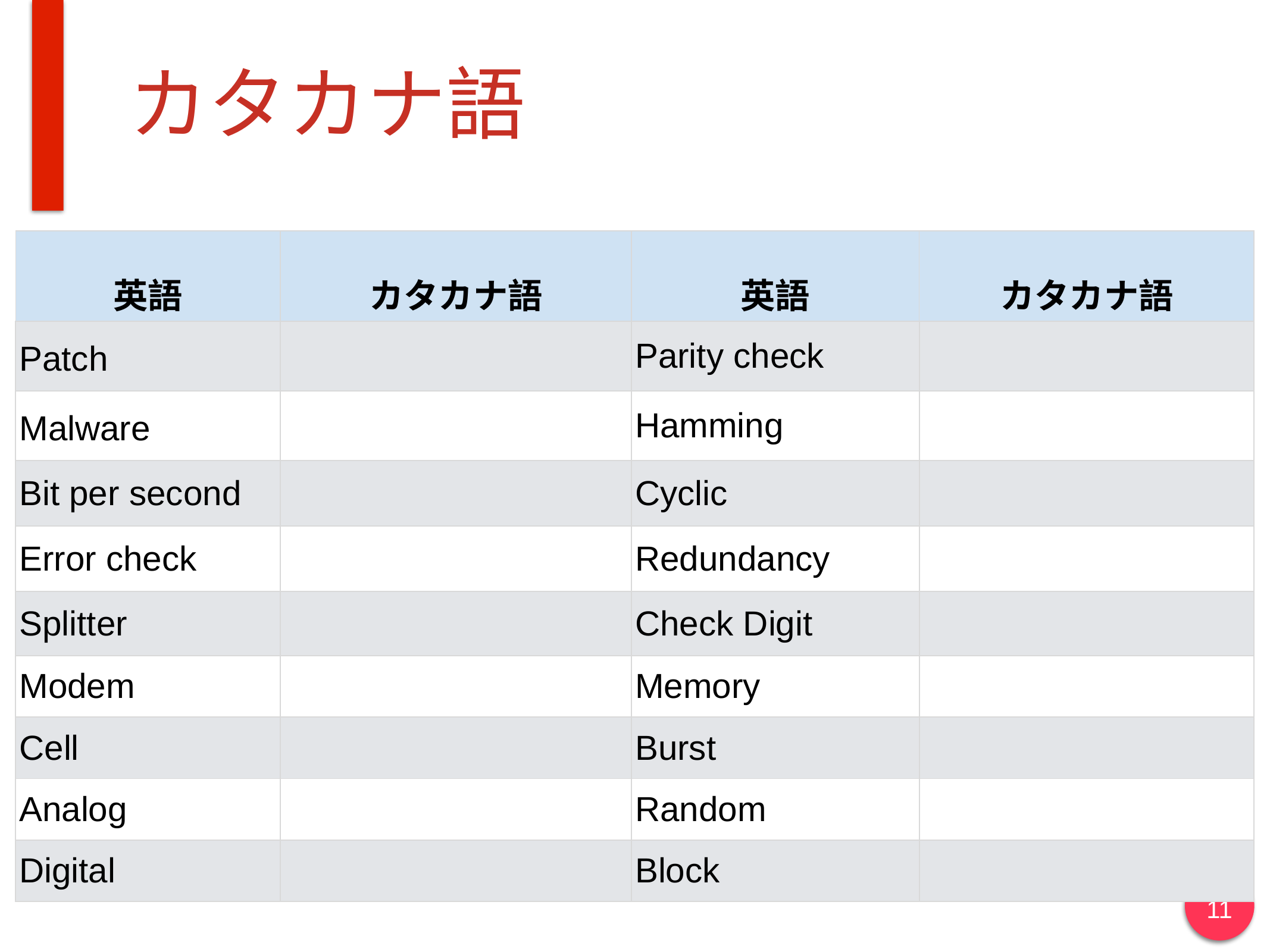

# カタカナ語
| 英語 | カタカナ語 | 英語 | カタカナ語 |
| --- | --- | --- | --- |
| Patch |  | Parity check |  |
| Malware |  | Hamming |  |
| Bit per second |  | Cyclic |  |
| Error check |  | Redundancy |  |
| Splitter |  | Check Digit |  |
| Modem |  | Memory |  |
| Cell |  | Burst |  |
| Analog |  | Random |  |
| Digital |  | Block |  |
11